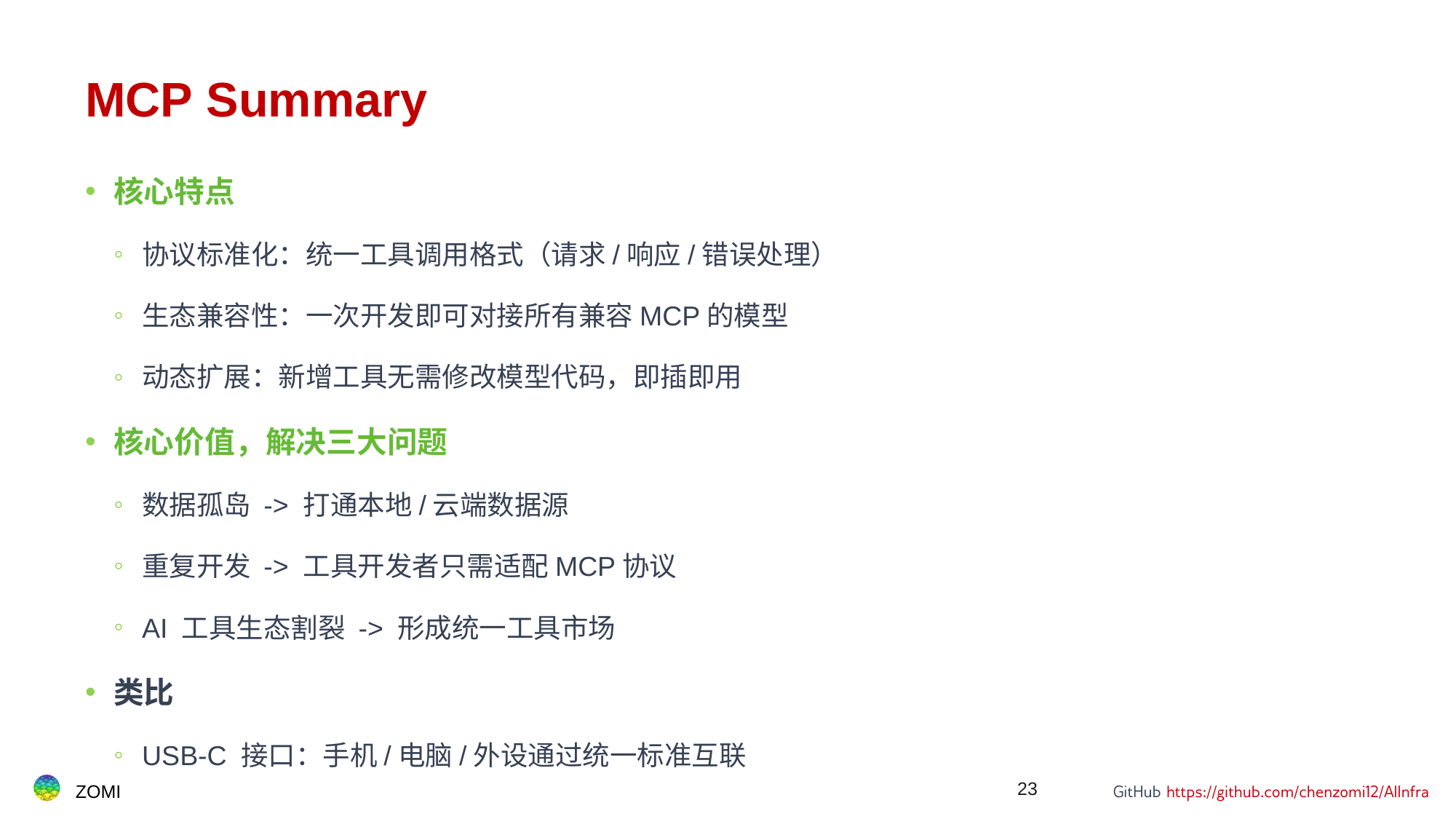

# MCP Summary
核心特点
协议标准化：统一工具调用格式（请求/响应/错误处理）
生态兼容性：一次开发即可对接所有兼容MCP的模型
动态扩展：新增工具无需修改模型代码，即插即用
核心价值，解决三大问题
数据孤岛 -> 打通本地/云端数据源
重复开发 -> 工具开发者只需适配MCP协议
AI 工具生态割裂 -> 形成统一工具市场
类比
USB-C 接口：手机/电脑/外设通过统一标准互联